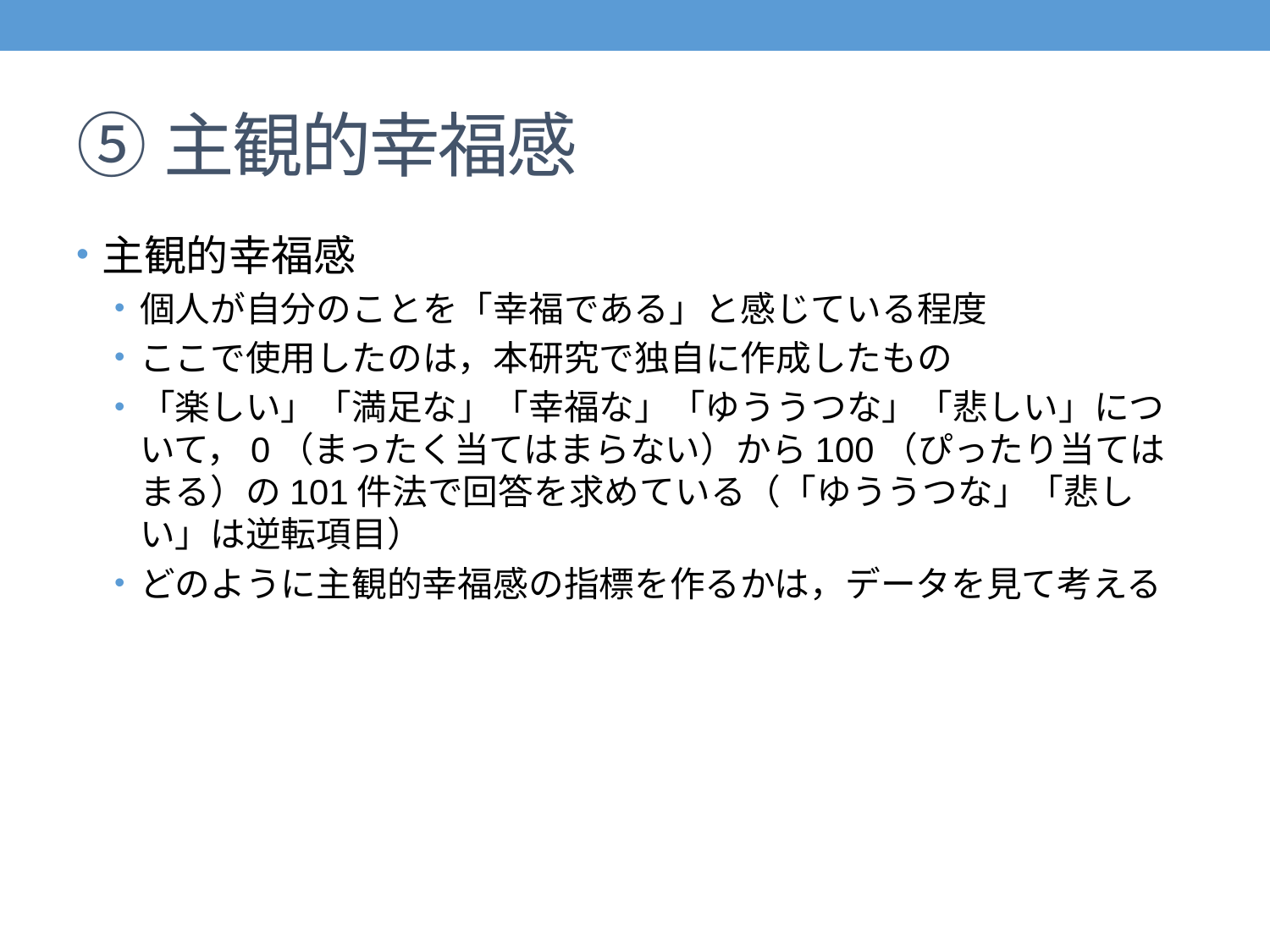

# ⑤主観的幸福感
主観的幸福感
個人が自分のことを「幸福である」と感じている程度
ここで使用したのは，本研究で独自に作成したもの
「楽しい」「満足な」「幸福な」「ゆううつな」「悲しい」について，0（まったく当てはまらない）から100（ぴったり当てはまる）の101件法で回答を求めている（「ゆううつな」「悲しい」は逆転項目）
どのように主観的幸福感の指標を作るかは，データを見て考える